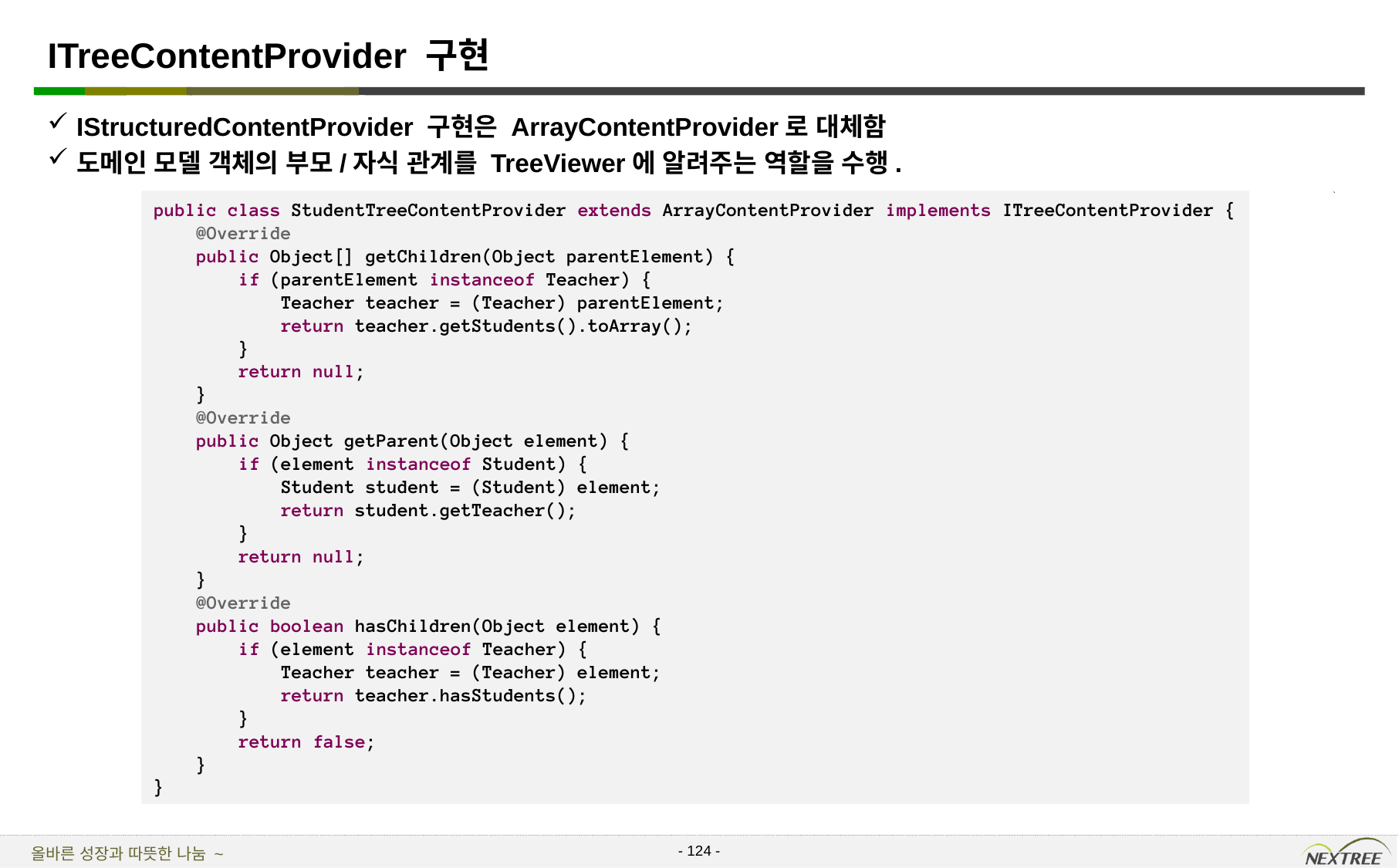

# ITreeContentProvider 구현
IStructuredContentProvider 구현은 ArrayContentProvider로 대체함
도메인 모델 객체의 부모/자식 관계를 TreeViewer에 알려주는 역할을 수행.
public class StudentTreeContentProvider extends ArrayContentProvider implements ITreeContentProvider {
    @Override
    public Object[] getChildren(Object parentElement) {
        if (parentElement instanceof Teacher) {
            Teacher teacher = (Teacher) parentElement;
            return teacher.getStudents().toArray();
        }
        return null;
    }
    @Override
    public Object getParent(Object element) {
        if (element instanceof Student) {
            Student student = (Student) element;
            return student.getTeacher();
        }
        return null;
    }
    @Override
    public boolean hasChildren(Object element) {
        if (element instanceof Teacher) {
            Teacher teacher = (Teacher) element;
            return teacher.hasStudents();
        }
        return false;
    }
}